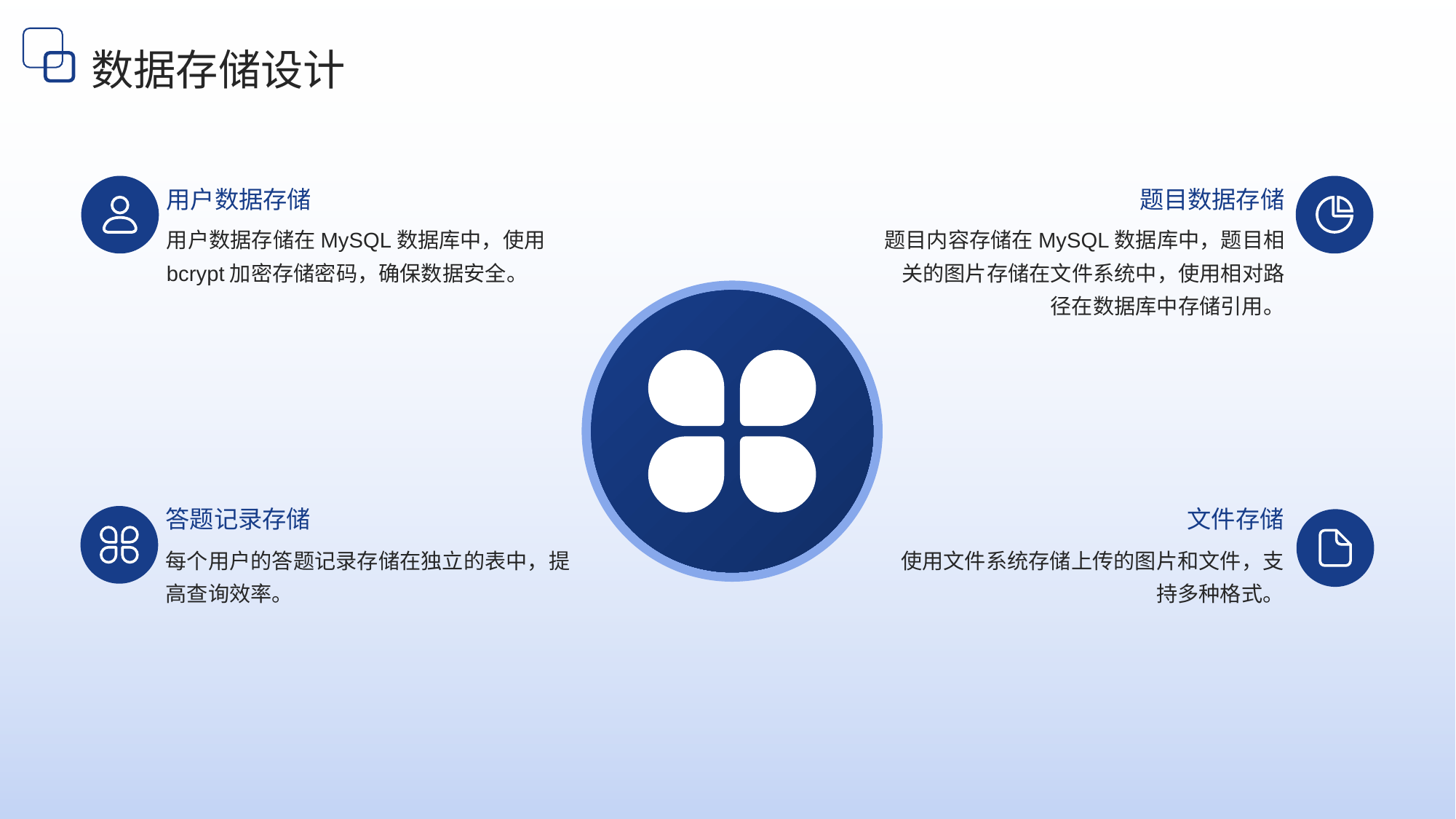

数据存储设计

用户数据存储
题目数据存储

用户数据存储在MySQL数据库中，使用bcrypt加密存储密码，确保数据安全。
题目内容存储在MySQL数据库中，题目相关的图片存储在文件系统中，使用相对路径在数据库中存储引用。

答题记录存储
文件存储

每个用户的答题记录存储在独立的表中，提高查询效率。
使用文件系统存储上传的图片和文件，支持多种格式。